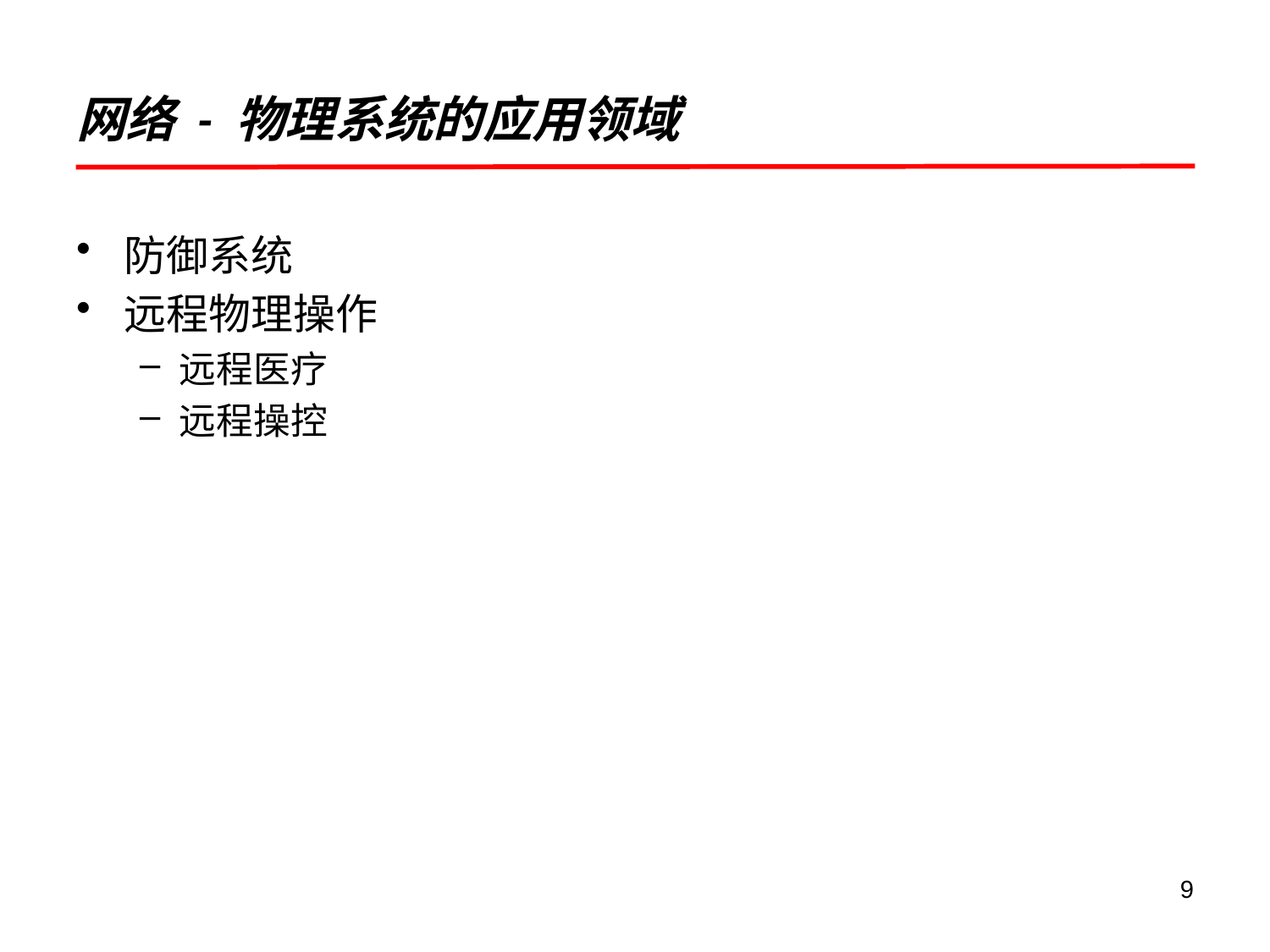

# 网络 - 物理系统的应用领域
防御系统
远程物理操作
远程医疗
远程操控
9